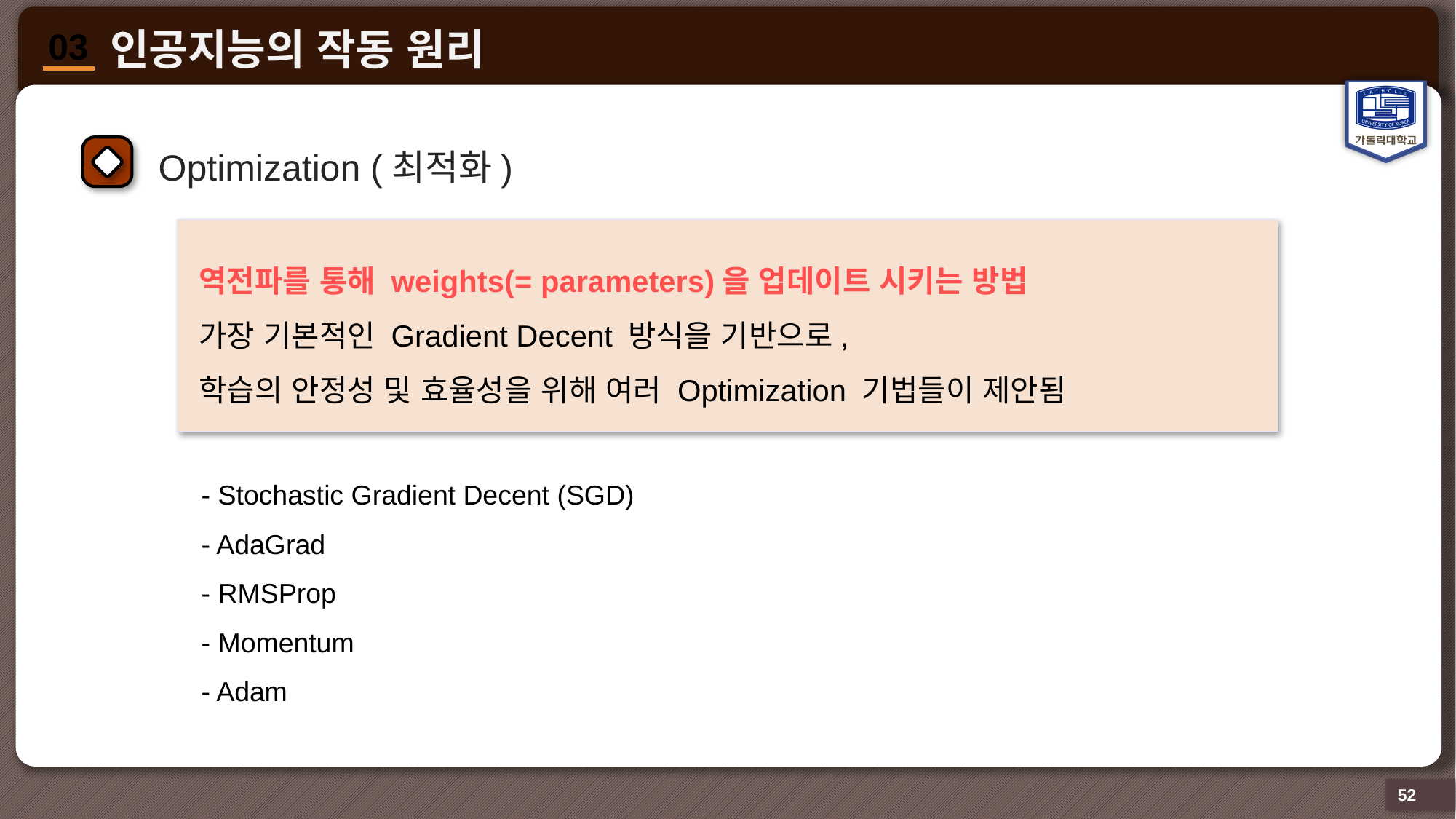

Optimization (최적화)

역전파를 통해 weights(= parameters)을 업데이트 시키는 방법
가장 기본적인 Gradient Decent 방식을 기반으로,
학습의 안정성 및 효율성을 위해 여러 Optimization 기법들이 제안됨
- Stochastic Gradient Decent (SGD)
- AdaGrad
- RMSProp
- Momentum
- Adam
52